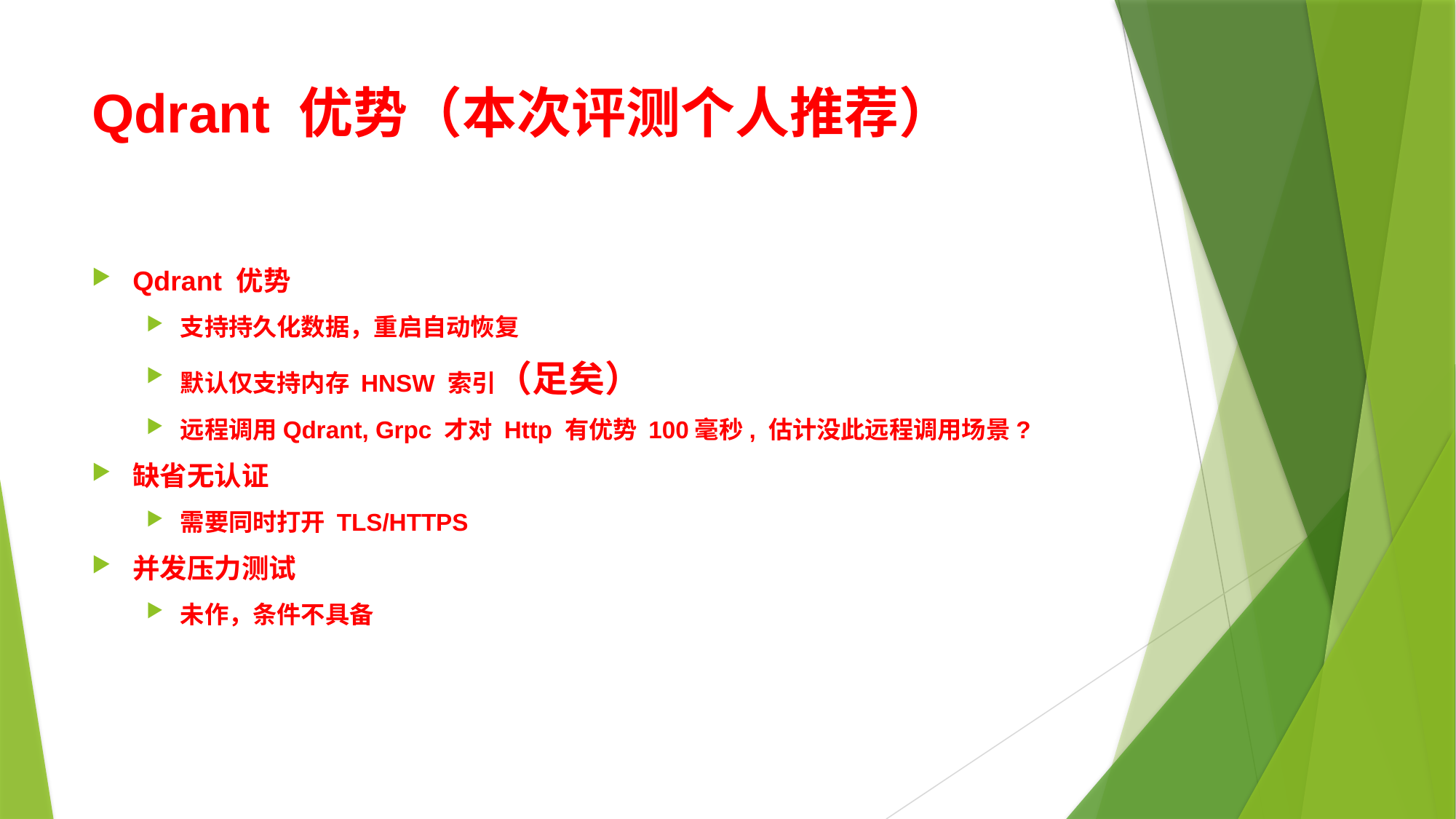

# Qdrant 优势（本次评测个人推荐）
Qdrant 优势
支持持久化数据，重启自动恢复
默认仅支持内存 HNSW 索引（足矣）
远程调用Qdrant, Grpc 才对 Http 有优势 100毫秒, 估计没此远程调用场景?
缺省无认证
需要同时打开 TLS/HTTPS
并发压力测试
未作，条件不具备